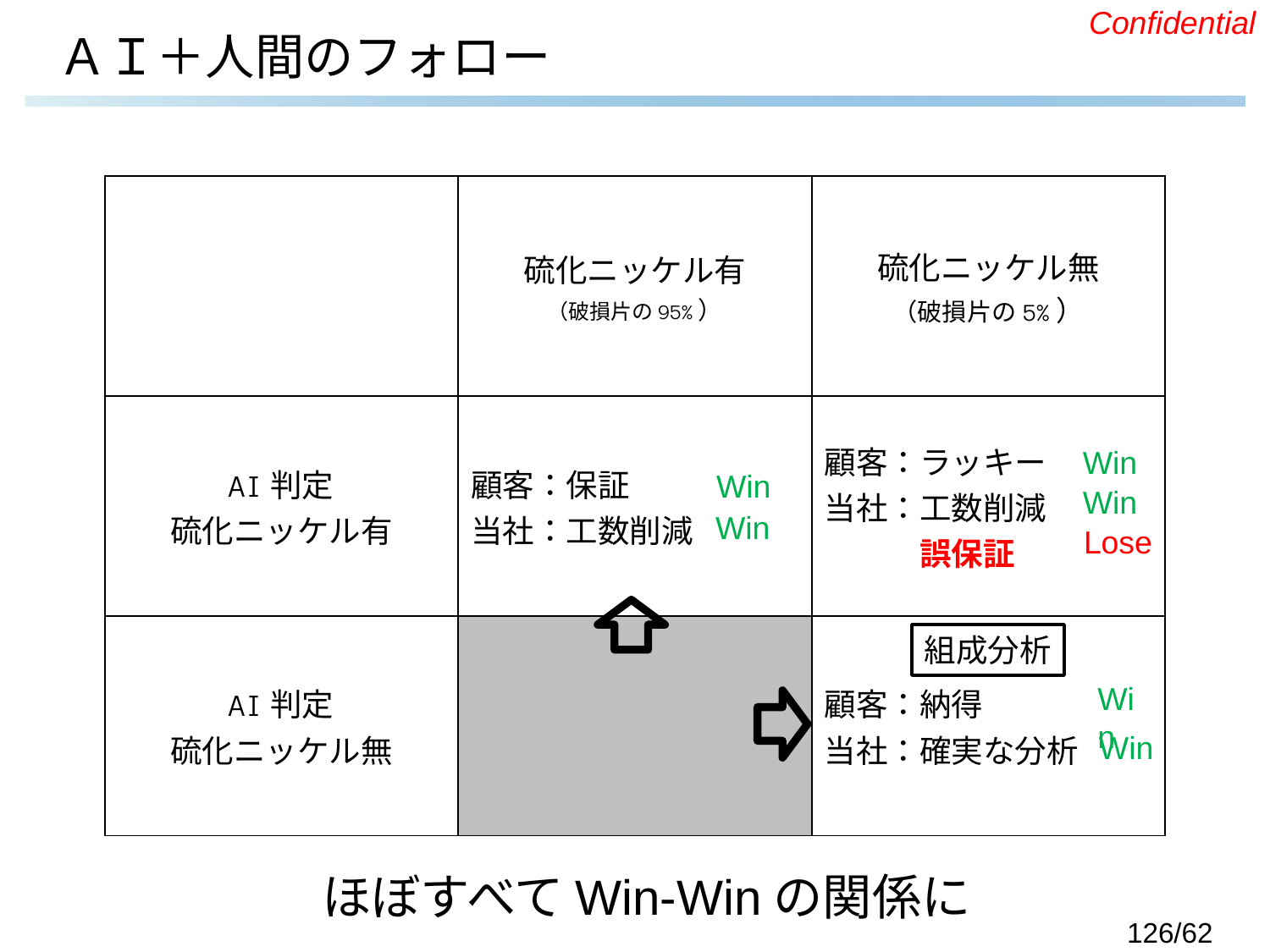

# ＡＩ＋人間のフォロー
|  | 硫化ニッケル有 （破損片の95%） | 硫化ニッケル無 （破損片の5%） |
| --- | --- | --- |
| AI判定 硫化ニッケル有 | 顧客：保証 当社：工数削減 | 顧客：ラッキー 当社：工数削減 　　　誤保証 |
| AI判定 硫化ニッケル無 |  | 顧客：納得 当社：確実な分析 |
Win
Win
Win
Win
Lose

組成分析
Win

Win
ほぼすべてWin-Winの関係に